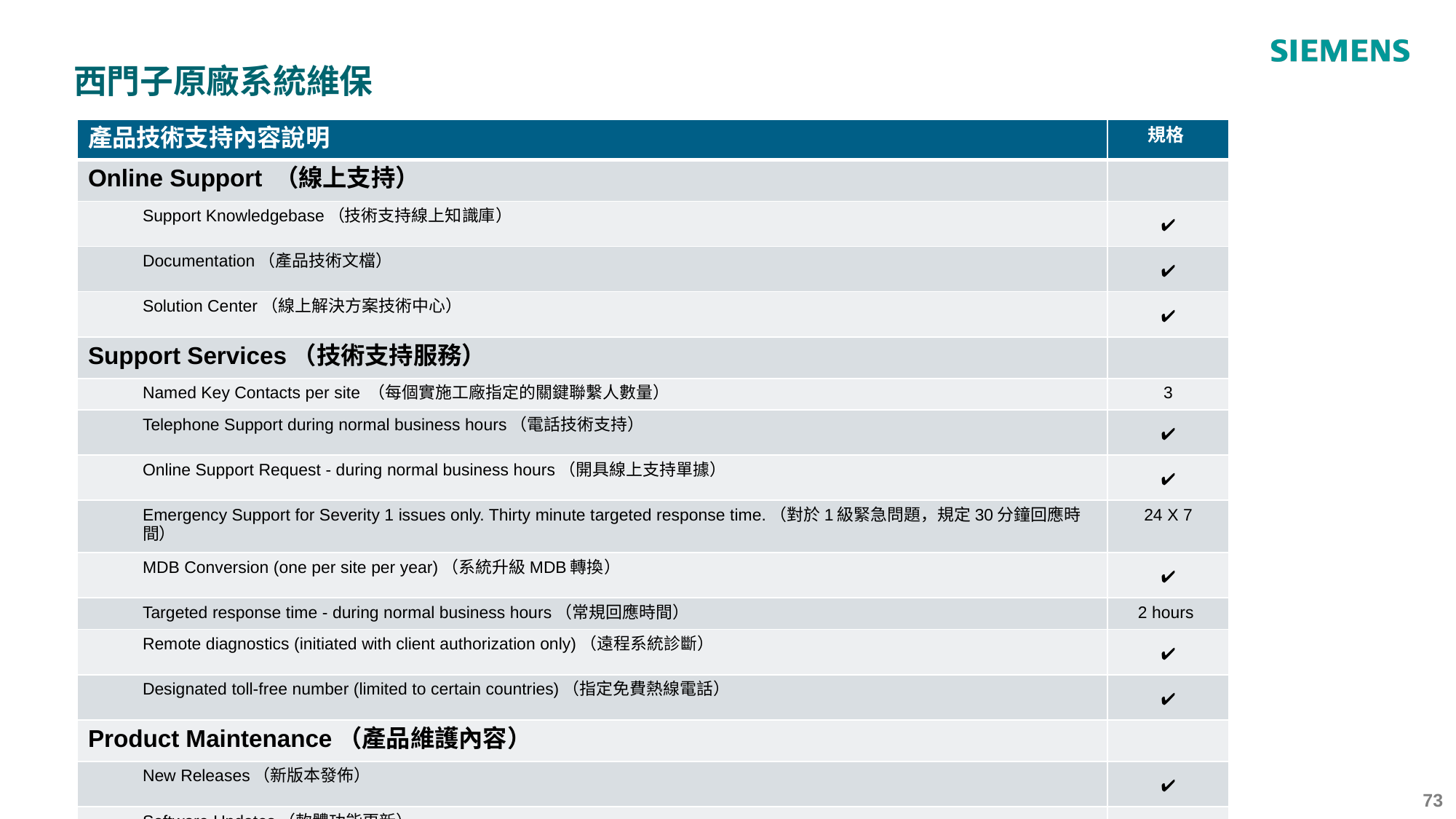

西門子原廠系統維保

| 產品技術支持內容說明 | 規格 |
| --- | --- |
| Online Support （線上支持） |  |
| Support Knowledgebase（技術支持線上知識庫） | ✔ |
| Documentation（產品技術文檔） | ✔ |
| Solution Center（線上解決方案技術中心） | ✔ |
| Support Services（技術支持服務） |  |
| Named Key Contacts per site （每個實施工廠指定的關鍵聯繫人數量） | 3 |
| Telephone Support during normal business hours（電話技術支持） | ✔ |
| Online Support Request - during normal business hours（開具線上支持單據） | ✔ |
| Emergency Support for Severity 1 issues only. Thirty minute targeted response time.（對於1級緊急問題，規定30分鐘回應時間） | 24 X 7 |
| MDB Conversion (one per site per year)（系統升級MDB轉換） | ✔ |
| Targeted response time - during normal business hours（常規回應時間） | 2 hours |
| Remote diagnostics (initiated with client authorization only)（遠程系統診斷） | ✔ |
| Designated toll-free number (limited to certain countries)（指定免費熱線電話） | ✔ |
| Product Maintenance（產品維護內容） |  |
| New Releases（新版本發佈） | ✔ |
| Software Updates（軟體功能更新） | ✔ |
| Software Maintenance Updates（軟體維護內容更新） | ✔ |
| Hotfixes（產品補丁） | ✔ |
73